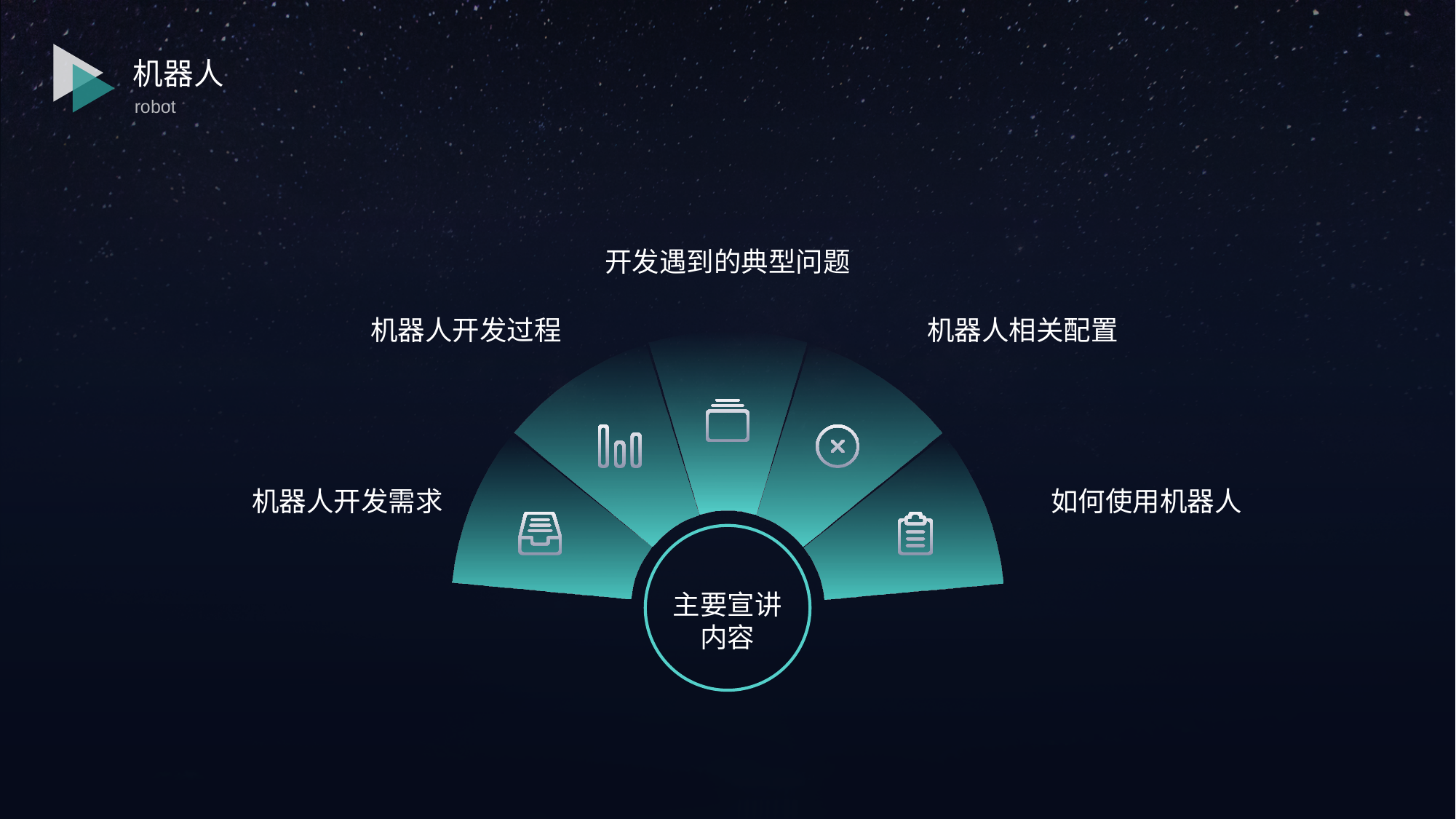

机器人
robot
开发遇到的典型问题
机器人开发过程
机器人相关配置

机器人开发需求
如何使用机器人

主要宣讲
内容